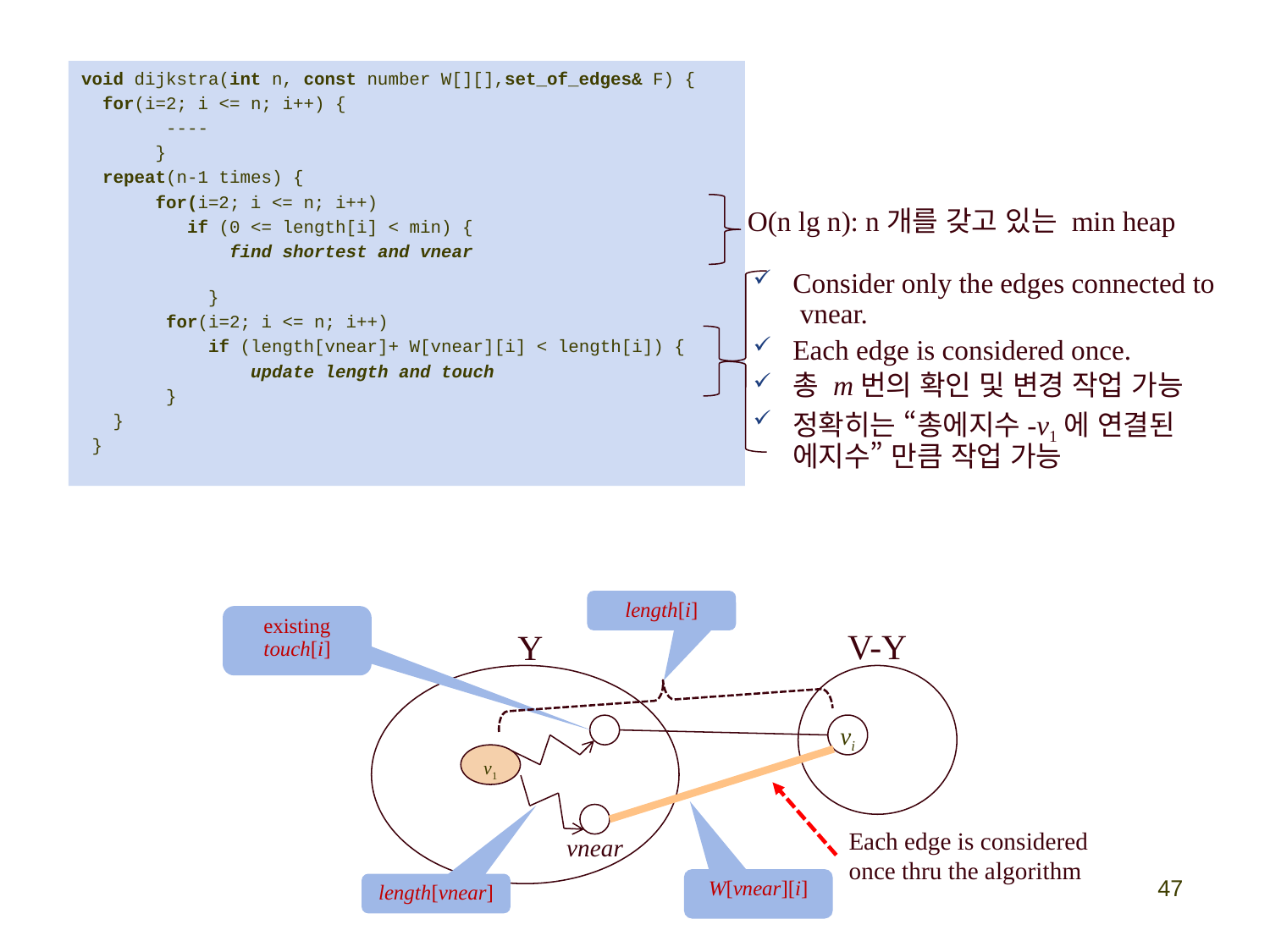

void dijkstra(int n, const number W[][],set_of_edges& F) {
  for(i=2; i <= n; i++) {
        ----
       }
  repeat(n-1 times) {
       for(i=2; i <= n; i++)
          if (0 <= length[i] < min) {
	  find shortest and vnear
	}
        for(i=2; i <= n; i++)
	if (length[vnear]+ W[vnear][i] < length[i]) {
                update length and touch
        }
   }
 }

O(n lg n): n개를 갖고 있는 min heap
Consider only the edges connected to  vnear.
Each edge is considered once.
총 m번의 확인 및 변경 작업 가능
정확히는 “총에지수-v1에 연결된 에지수” 만큼 작업 가능

length[i]
existing touch[i]
V-Y
Y

vi
v1

Each edge is considered once thru the algorithm
vnear
47
W[vnear][i]
length[vnear]